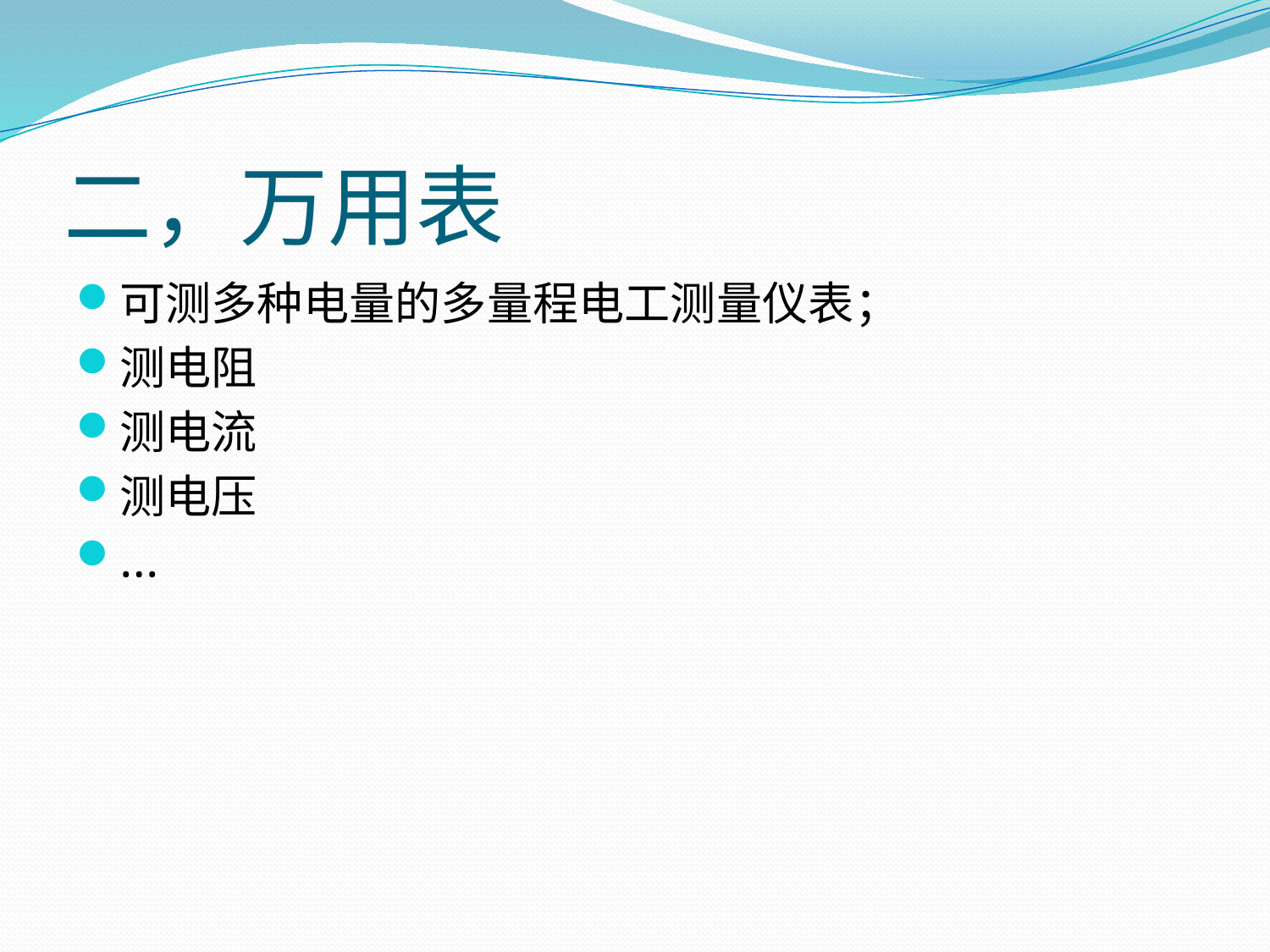

# 二，万用表
可测多种电量的多量程电工测量仪表；
测电阻
测电流
测电压
…